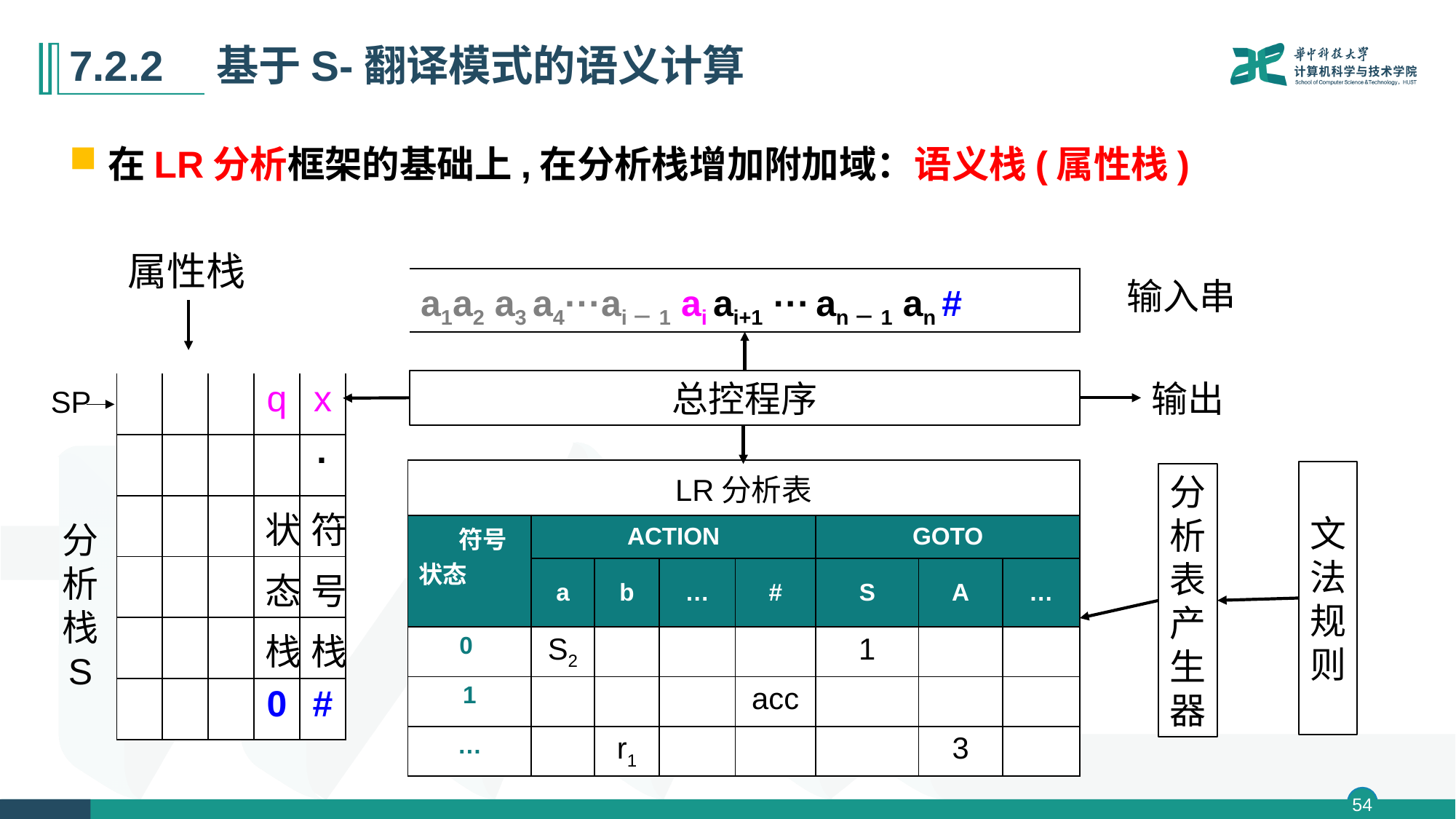

# 7.2.2　基于S-翻译模式的语义计算
在LR分析框架的基础上,在分析栈增加附加域：语义栈(属性栈)

属性栈
| a1a2 a3 a4···ai－1 ai ai+1 ··· an－1 an # |
| --- |
输入串
总控程序
输出
|  |  |  | q | x |
| --- | --- | --- | --- | --- |
|  |  |  |  | · |
|  |  |  | 状 | 符 |
|  |  |  | 态 | 号 |
|  |  |  | 栈 | 栈 |
|  |  |  | 0 | # |
SP
| LR分析表 |  |  |  |  |  |  |  |
| --- | --- | --- | --- | --- | --- | --- | --- |
| 符号 状态 | ACTION |  |  |  | GOTO |  |  |
|  | a | b | … | # | S | A | … |
| 0 | S2 |  |  |  | 1 |  |  |
| 1 |  |  |  | acc |  |  |  |
| … |  | r1 |  |  |  | 3 |  |

文
法
规
则

分析表产生器
分
析
栈
S